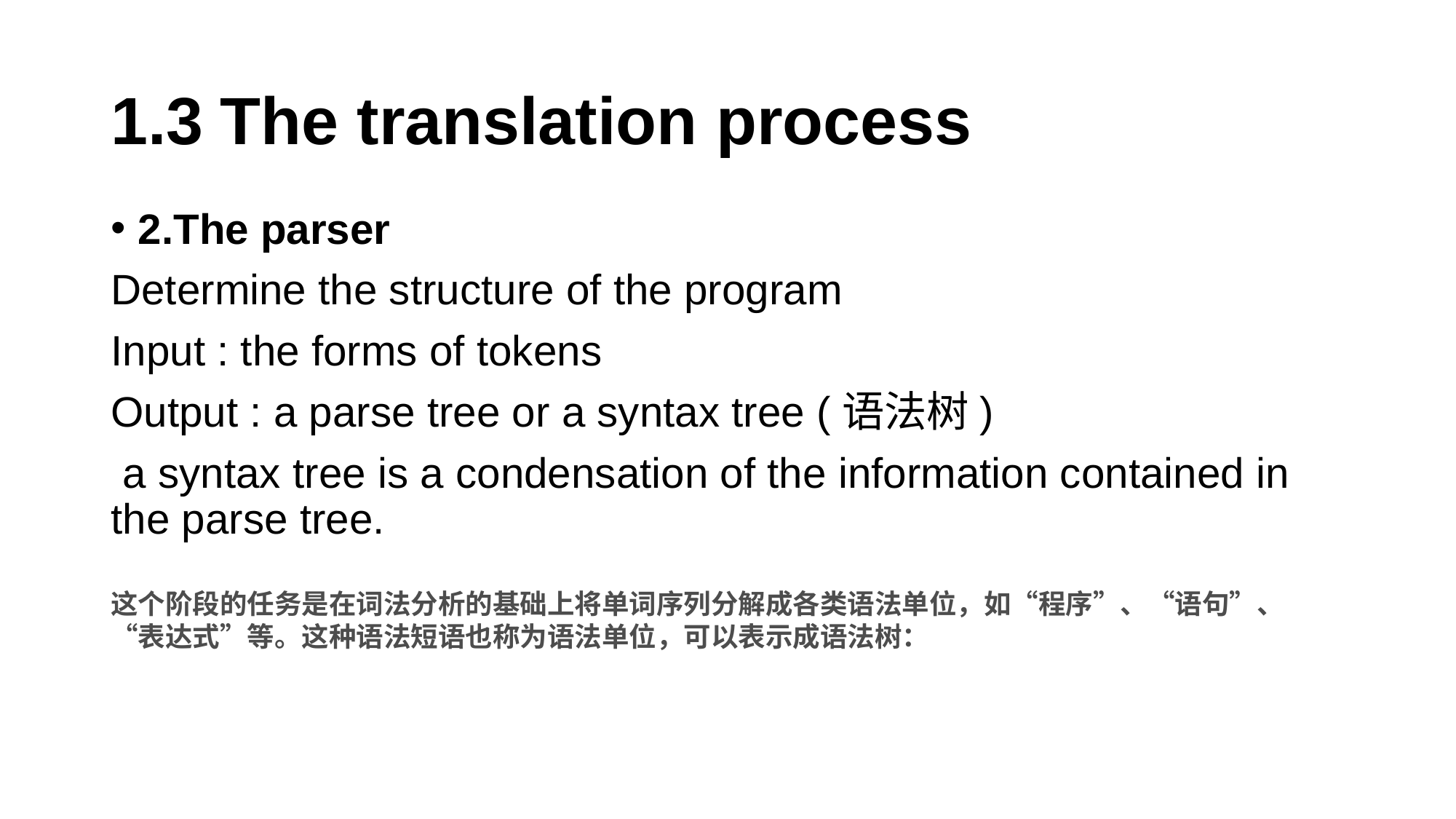

# 1.3	The translation process
2.The parser
Determine the structure of the program
Input : the forms of tokens
Output : a parse tree or a syntax tree (语法树)
 a syntax tree is a condensation of the information contained in the parse tree.
这个阶段的任务是在词法分析的基础上将单词序列分解成各类语法单位，如“程序”、“语句”、“表达式”等。这种语法短语也称为语法单位，可以表示成语法树：